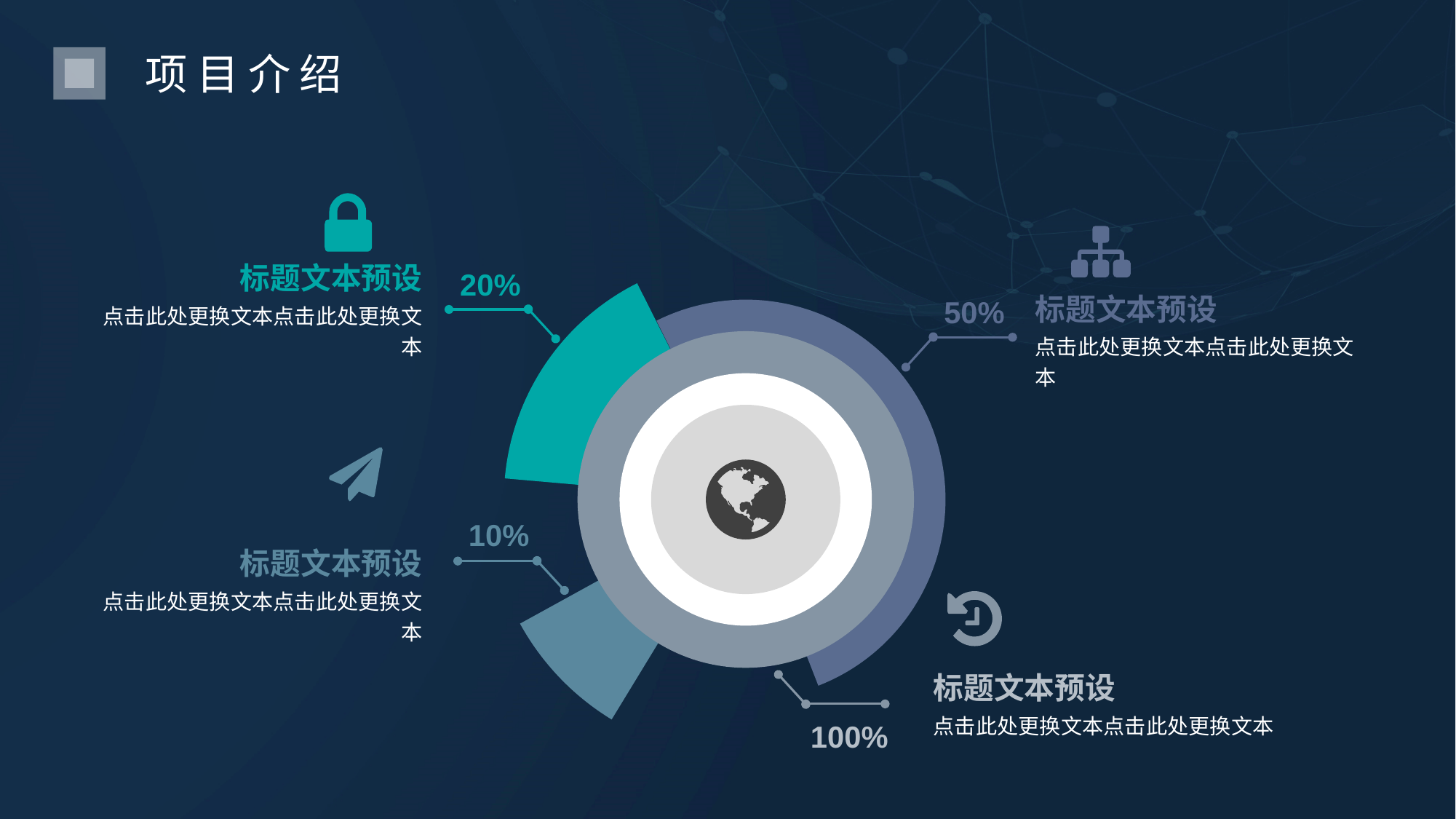

项目介绍

标题文本预设
点击此处更换文本点击此处更换文本
20%
标题文本预设
点击此处更换文本点击此处更换文本
50%

10%
标题文本预设
点击此处更换文本点击此处更换文本

标题文本预设
点击此处更换文本点击此处更换文本
100%